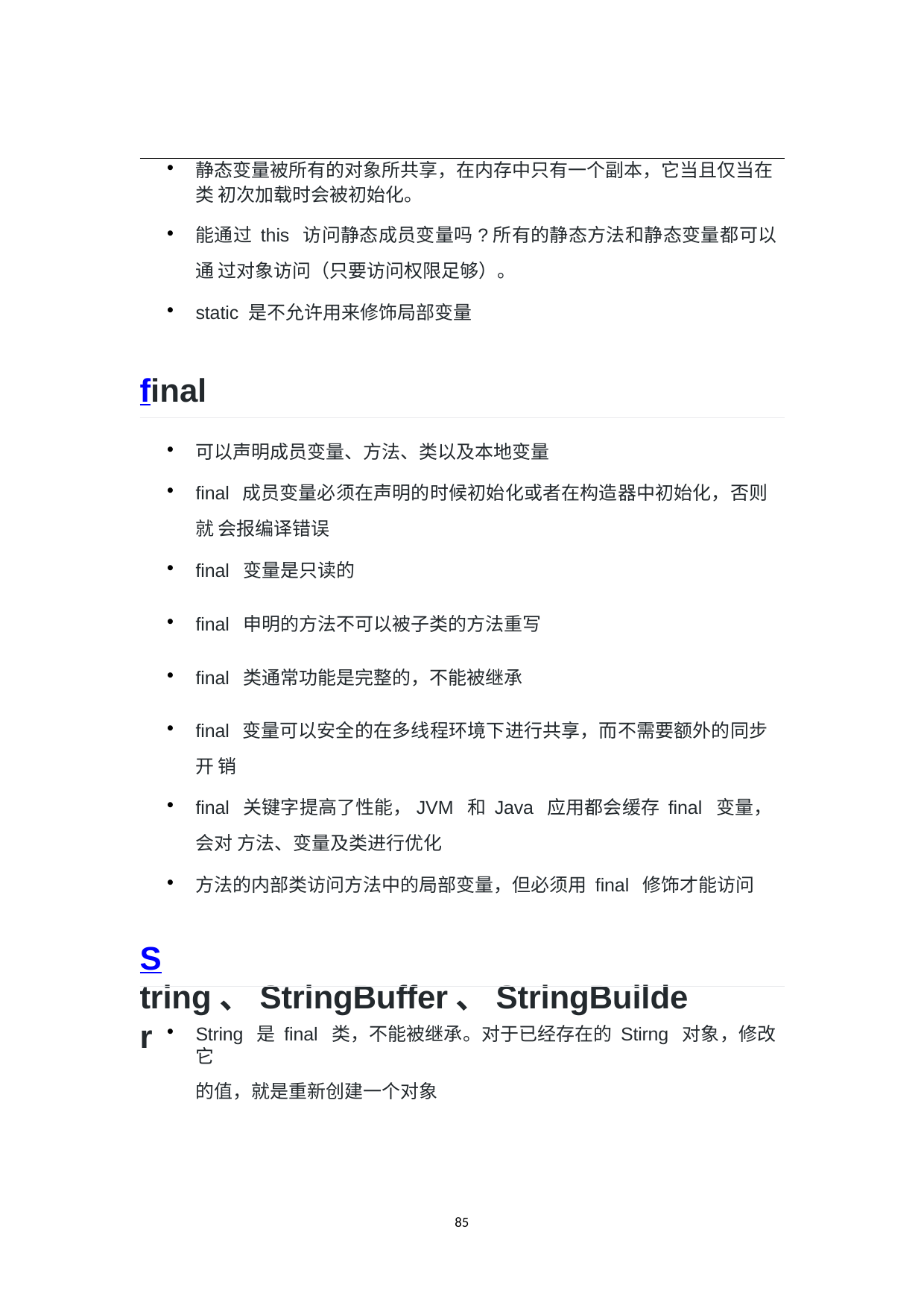

静态变量被所有的对象所共享，在内存中只有一个副本，它当且仅当在类 初次加载时会被初始化。
能通过 this 访问静态成员变量吗?所有的静态方法和静态变量都可以通 过对象访问（只要访问权限足够）。

static 是不允许用来修饰局部变量

final

可以声明成员变量、方法、类以及本地变量
final 成员变量必须在声明的时候初始化或者在构造器中初始化，否则就 会报编译错误

final 变量是只读的

final 申明的方法不可以被子类的方法重写

final 类通常功能是完整的，不能被继承
final 变量可以安全的在多线程环境下进行共享，而不需要额外的同步开 销
final 关键字提高了性能，JVM 和 Java 应用都会缓存 final 变量，会对 方法、变量及类进行优化

方法的内部类访问方法中的局部变量，但必须用 final 修饰才能访问
String、StringBuffer、StringBuilder

String 是 final 类，不能被继承。对于已经存在的 Stirng 对象，修改它
的值，就是重新创建一个对象
85